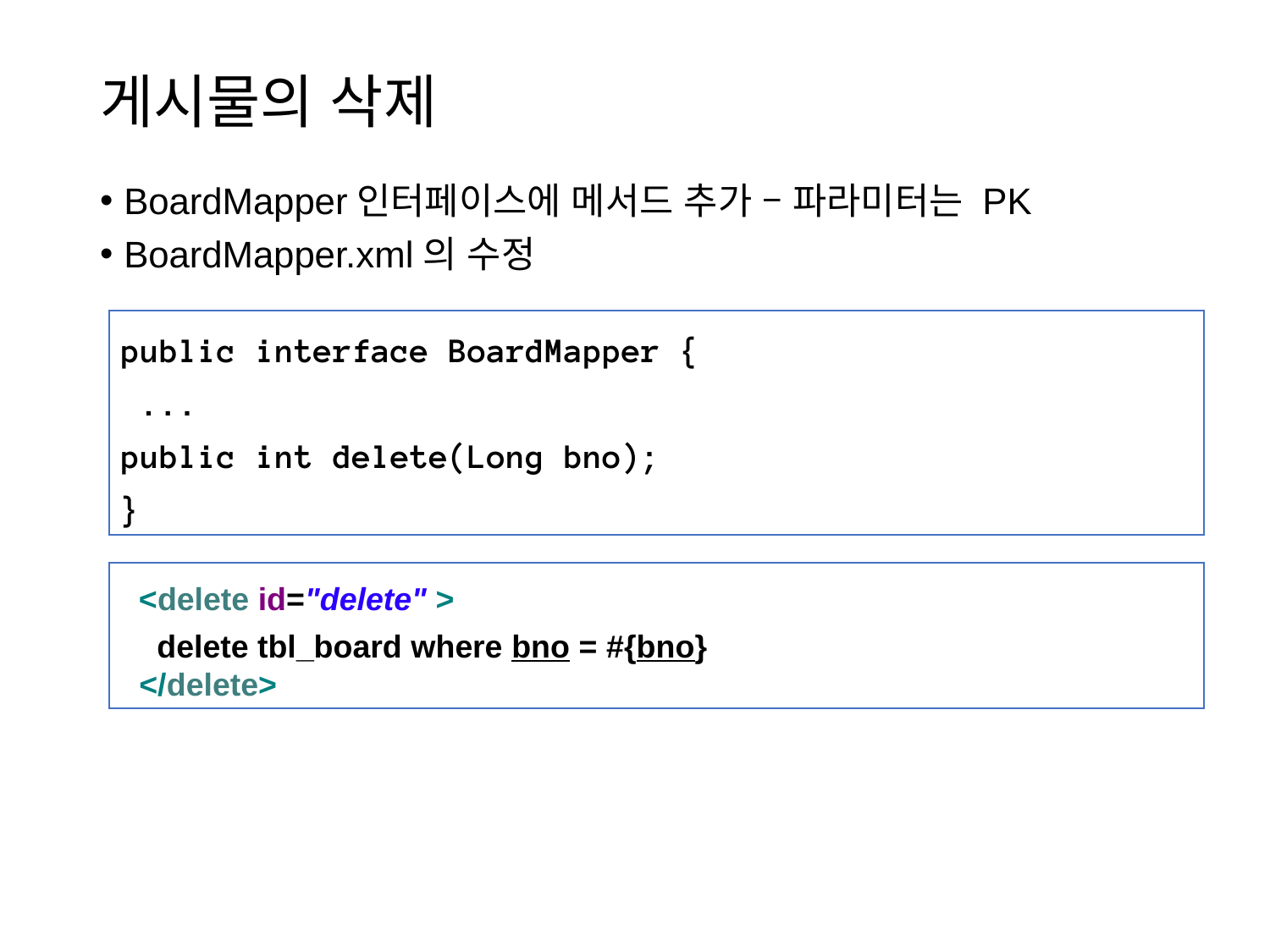

# 게시물의 삭제
BoardMapper인터페이스에 메서드 추가 – 파라미터는 PK
BoardMapper.xml의 수정
public interface BoardMapper {
 ...
public int delete(Long bno);
}
 <delete id="delete" >
    delete tbl_board where bno = #{bno}
  </delete>